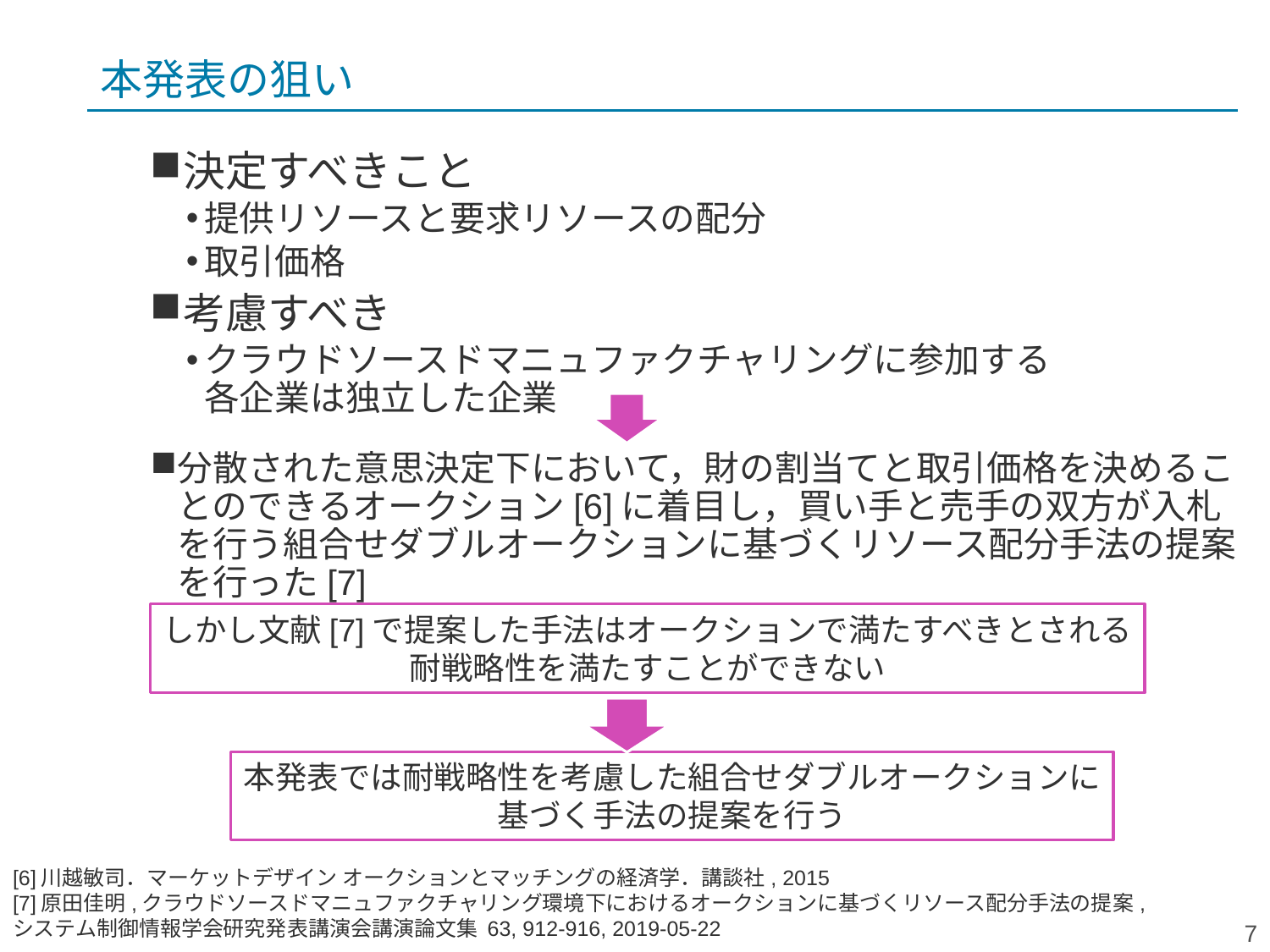

# 本発表の狙い
決定すべきこと
提供リソースと要求リソースの配分
取引価格
考慮すべき
クラウドソースドマニュファクチャリングに参加する
各企業は独立した企業

分散された意思決定下において，財の割当てと取引価格を決めることのできるオークション[6]に着目し，買い手と売手の双方が入札を行う組合せダブルオークションに基づくリソース配分手法の提案を行った[7]
しかし文献[7]で提案した手法はオークションで満たすべきとされる
耐戦略性を満たすことができない

本発表では耐戦略性を考慮した組合せダブルオークションに
基づく手法の提案を行う
[6]川越敏司．マーケットデザイン オークションとマッチングの経済学．講談社, 2015
[7]原田佳明,クラウドソースドマニュファクチャリング環境下におけるオークションに基づくリソース配分手法の提案,システム制御情報学会研究発表講演会講演論文集 63, 912-916, 2019-05-22
7